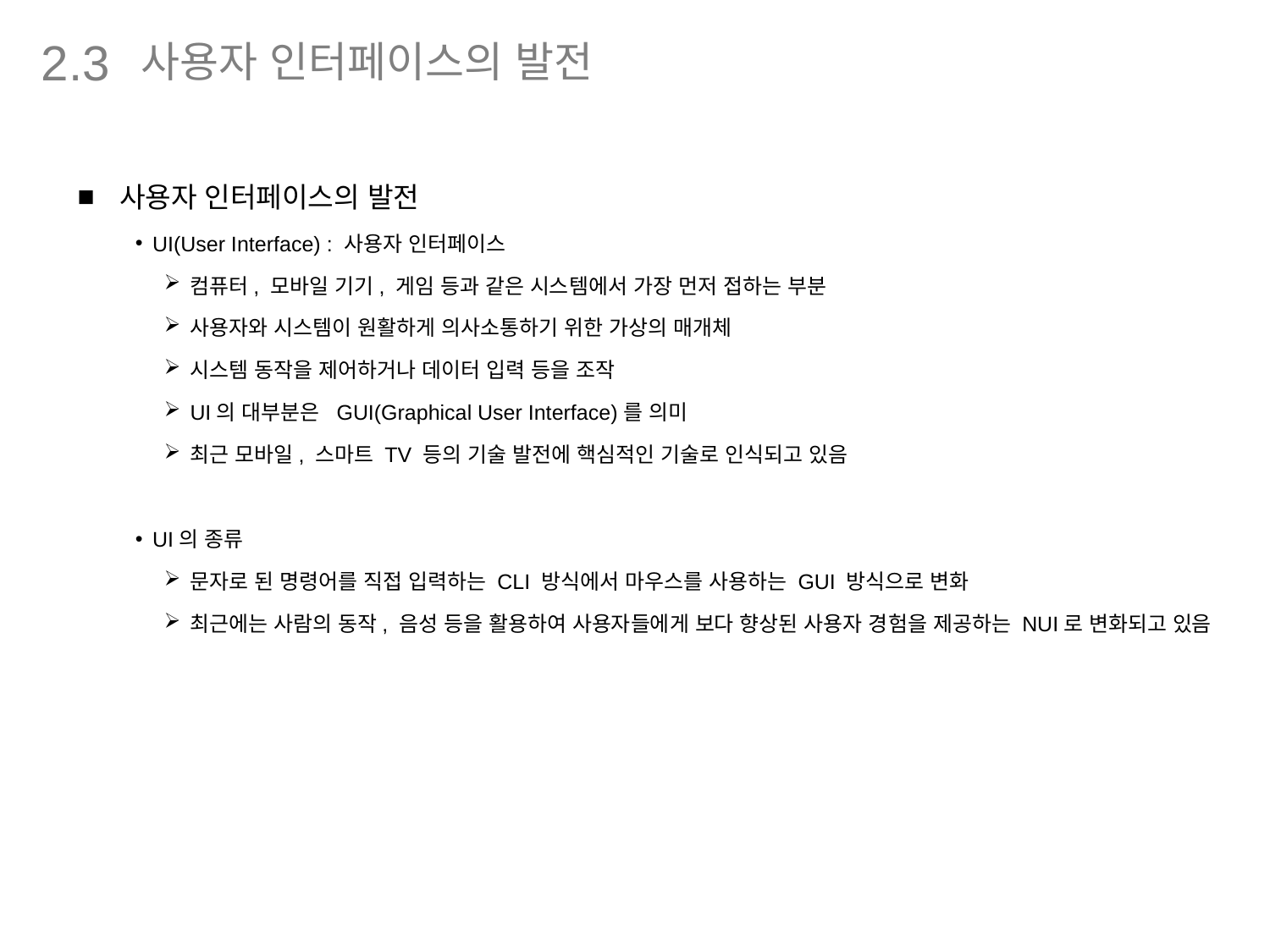

사용자 인터페이스의 발전
2.3

사용자 인터페이스의 발전
UI(User Interface) : 사용자 인터페이스
컴퓨터, 모바일 기기, 게임 등과 같은 시스템에서 가장 먼저 접하는 부분
사용자와 시스템이 원활하게 의사소통하기 위한 가상의 매개체
시스템 동작을 제어하거나 데이터 입력 등을 조작
UI의 대부분은  GUI(Graphical User Interface)를 의미
최근 모바일, 스마트 TV 등의 기술 발전에 핵심적인 기술로 인식되고 있음

UI의 종류
문자로 된 명령어를 직접 입력하는 CLI 방식에서 마우스를 사용하는 GUI 방식으로 변화
최근에는 사람의 동작, 음성 등을 활용하여 사용자들에게 보다 향상된 사용자 경험을 제공하는 NUI로 변화되고 있음